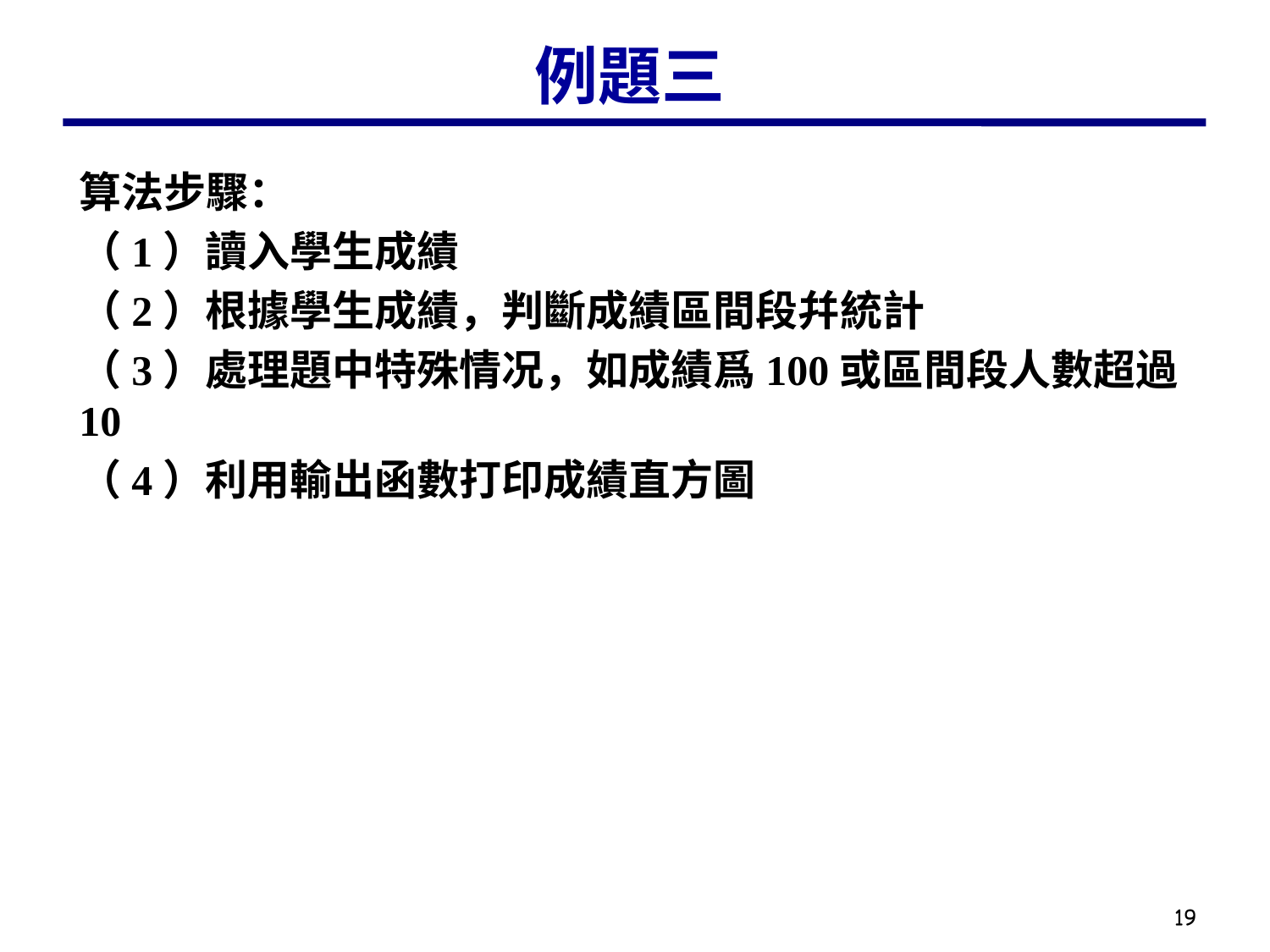

# 例題三
算法步驟：
（1）讀入學生成績
（2）根據學生成績，判斷成績區間段幷統計
（3）處理題中特殊情况，如成績爲100或區間段人數超過10
（4）利用輸出函數打印成績直方圖